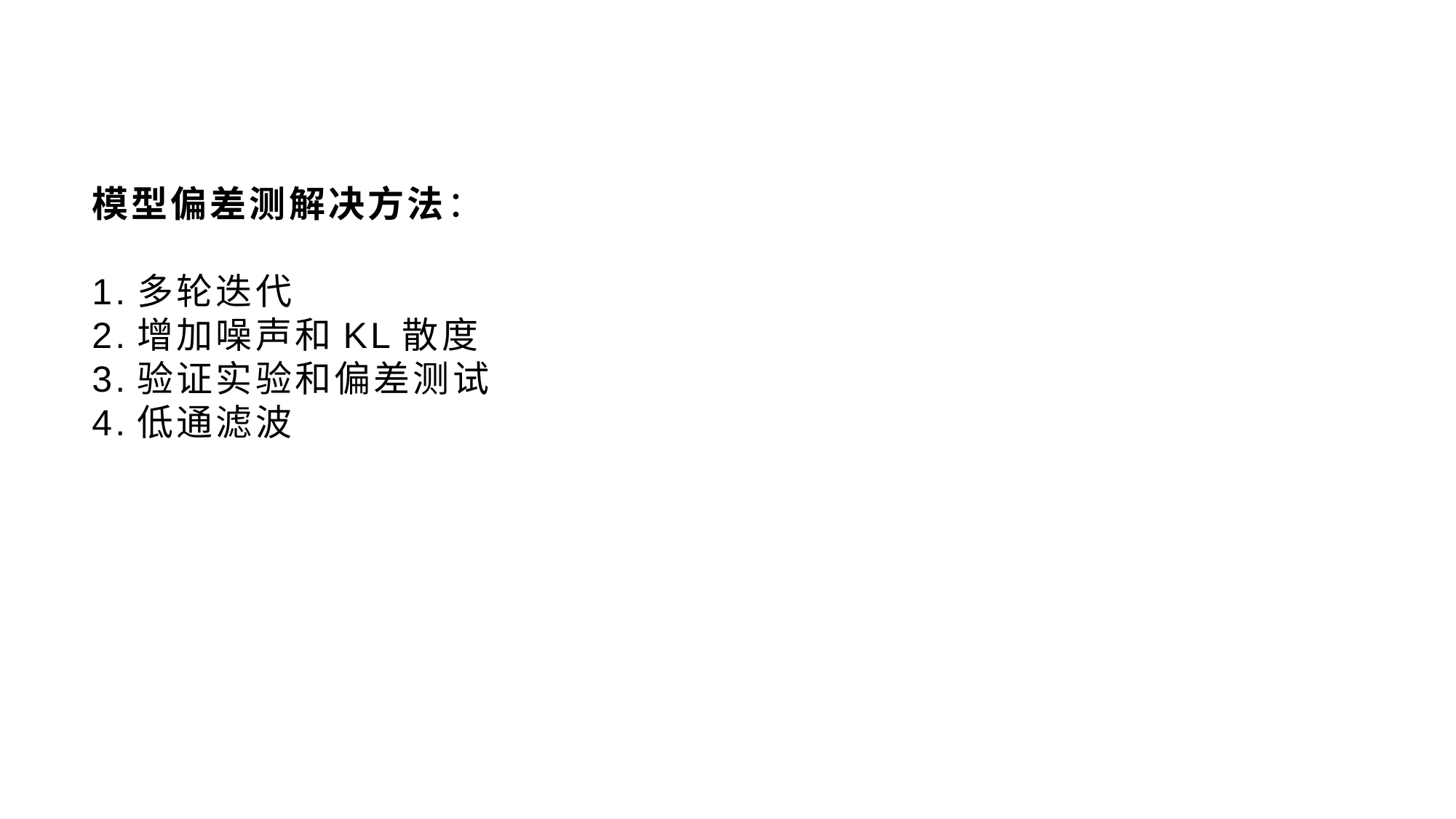

# 模型偏差测解决方法： 1.多轮迭代 2.增加噪声和KL散度 3.验证实验和偏差测试 4.低通滤波